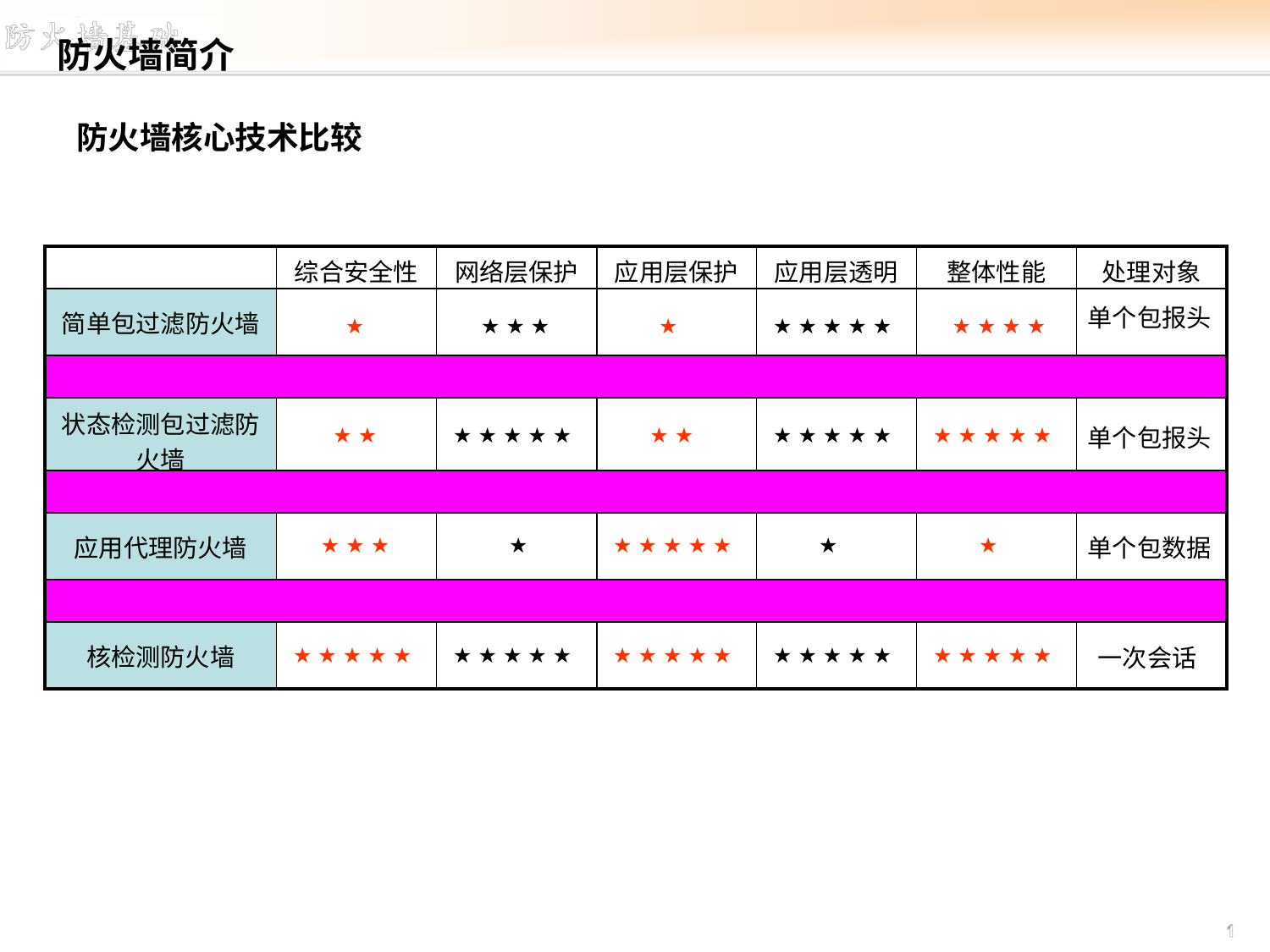

防火墙简介
# 防火墙核心技术比较
|  | 综合安全性 | 网络层保护 | 应用层保护 | 应用层透明 | 整体性能 | 处理对象 |
| --- | --- | --- | --- | --- | --- | --- |
| 简单包过滤防火墙 |  |  |  |  |  |  |
|  |  |  |  |  |  |  |
| 状态检测包过滤防火墙 |  |  |  |  |  |  |
|  |  |  |  |  |  |  |
| 应用代理防火墙 |  |  |  |  |  |  |
|  |  |  |  |  |  |  |
| 核检测防火墙 |  |  |  |  |  |  |
单个包报头
★
★ ★ ★
★
★ ★ ★ ★ ★
★ ★ ★ ★
★ ★
★ ★ ★ ★ ★
★ ★
★ ★ ★ ★ ★
★ ★ ★ ★ ★
单个包报头
★ ★ ★
★
★ ★ ★ ★ ★
★
★
单个包数据
★ ★ ★ ★ ★
★ ★ ★ ★ ★
★ ★ ★ ★ ★
★ ★ ★ ★ ★
★ ★ ★ ★ ★
一次会话